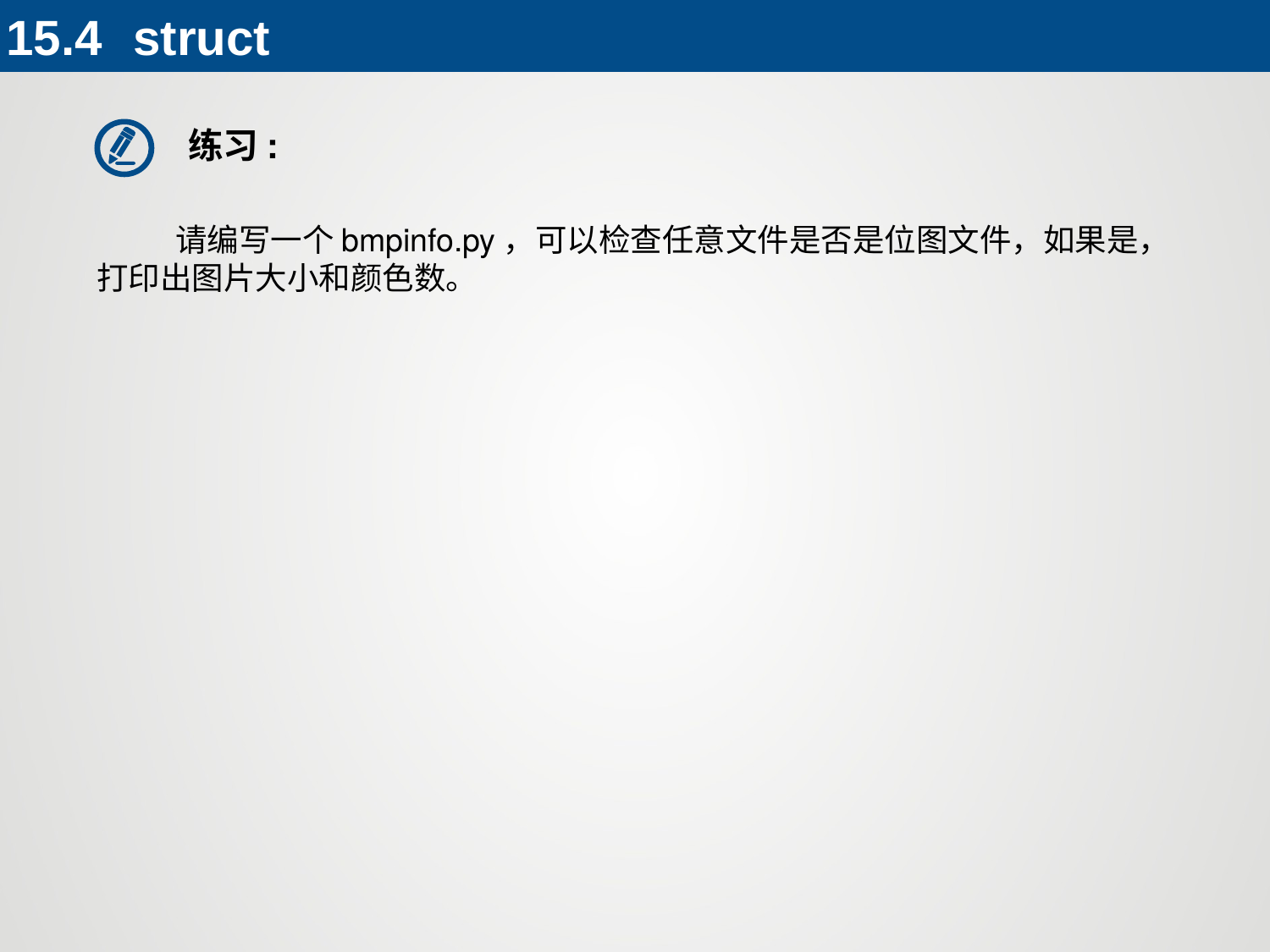

15.4 	struct
练习:

        请编写一个bmpinfo.py，可以检查任意文件是否是位图文件，如果是，打印出图片大小和颜色数。